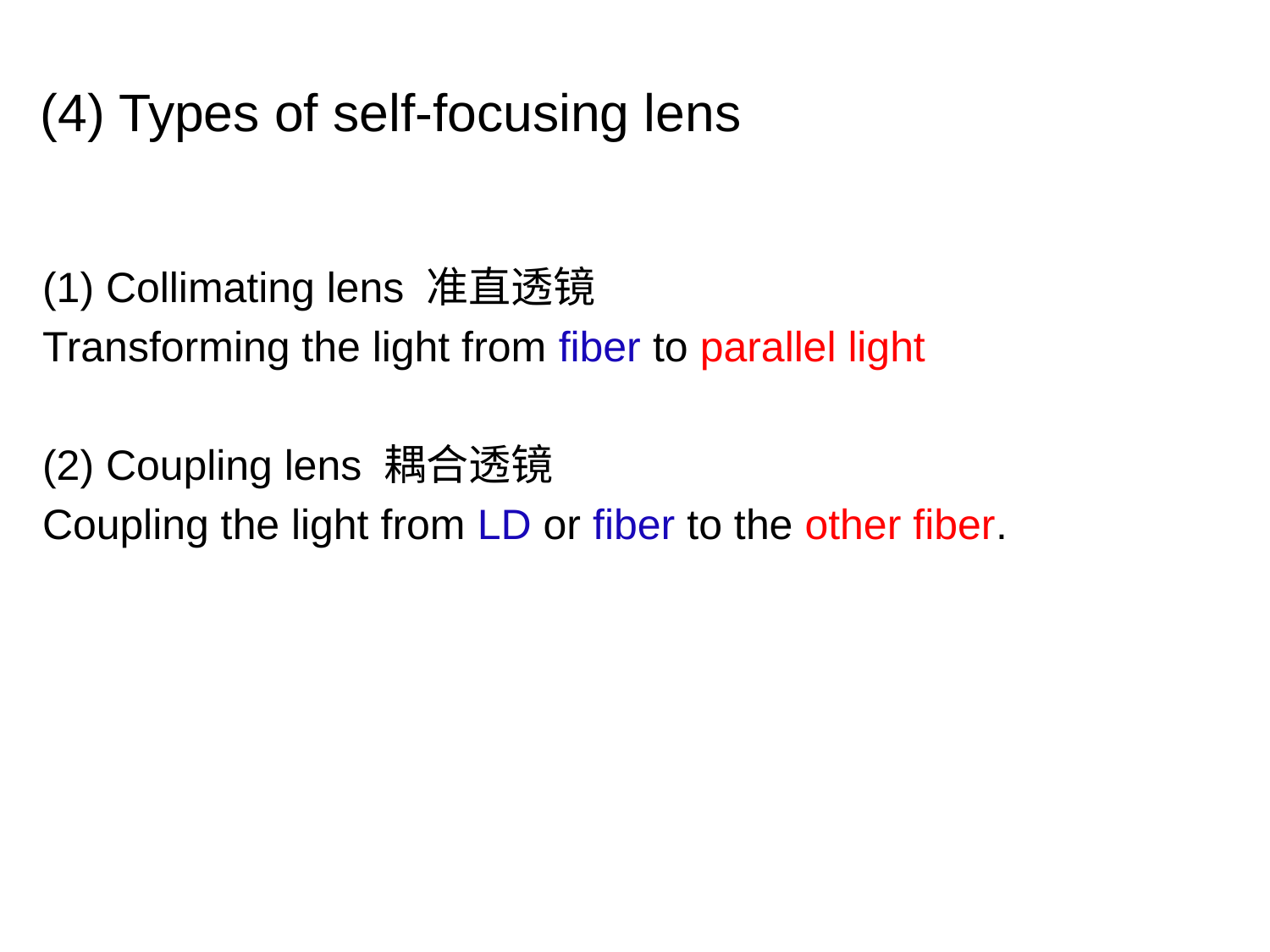

(4) Types of self-focusing lens
(1) Collimating lens 准直透镜
Transforming the light from fiber to parallel light

(2) Coupling lens 耦合透镜
Coupling the light from LD or fiber to the other fiber.